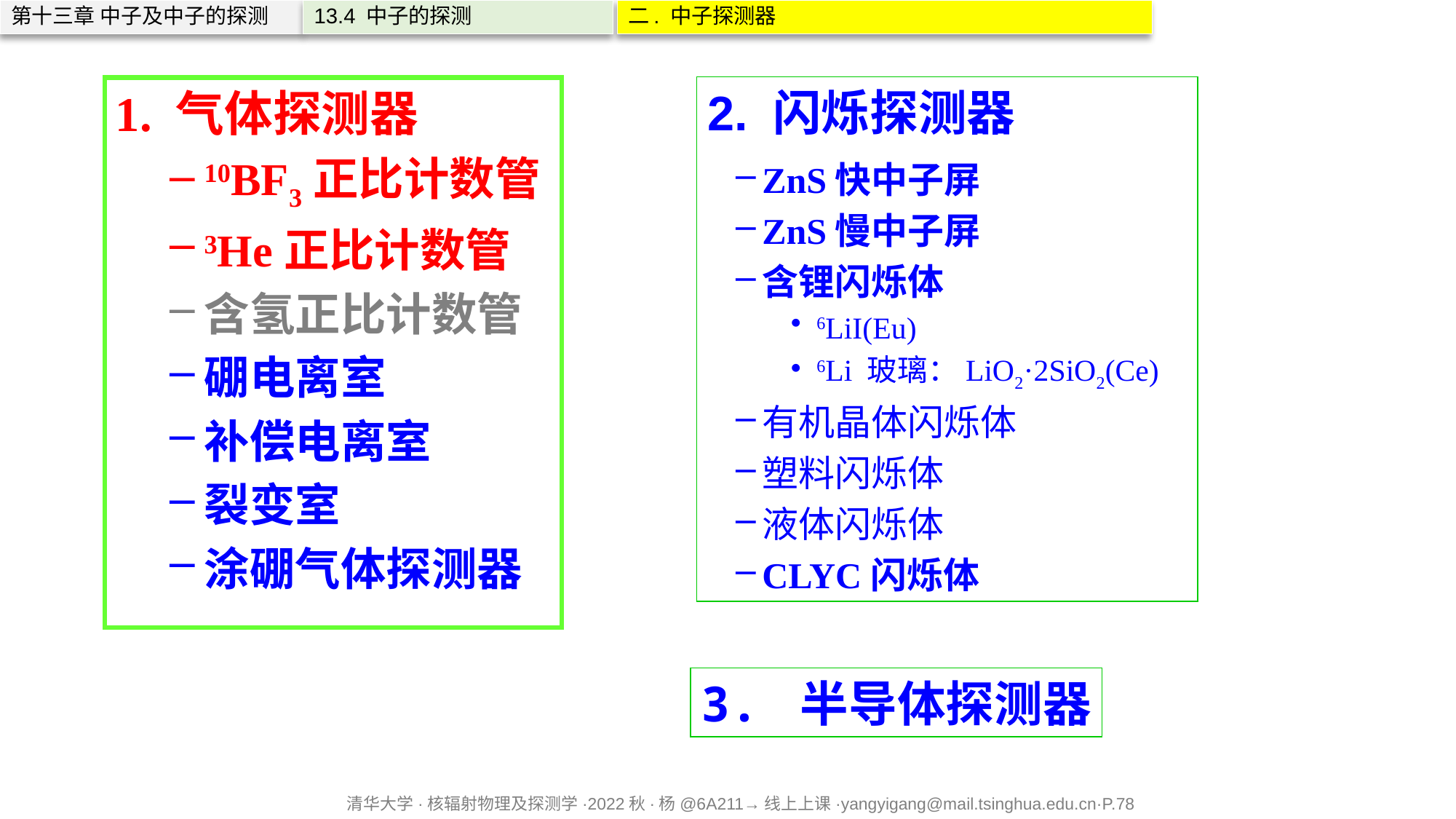

第十三章 中子及中子的探测
13.4 中子的探测
二. 中子探测器

2. 闪烁探测器
ZnS快中子屏
ZnS慢中子屏
含锂闪烁体
6LiI(Eu)
6Li 玻璃：LiO2·2SiO2(Ce)
有机晶体闪烁体
塑料闪烁体
液体闪烁体
CLYC闪烁体
1. 气体探测器
10BF3正比计数管
3He正比计数管
含氢正比计数管
硼电离室
补偿电离室
裂变室
涂硼气体探测器
3. 半导体探测器